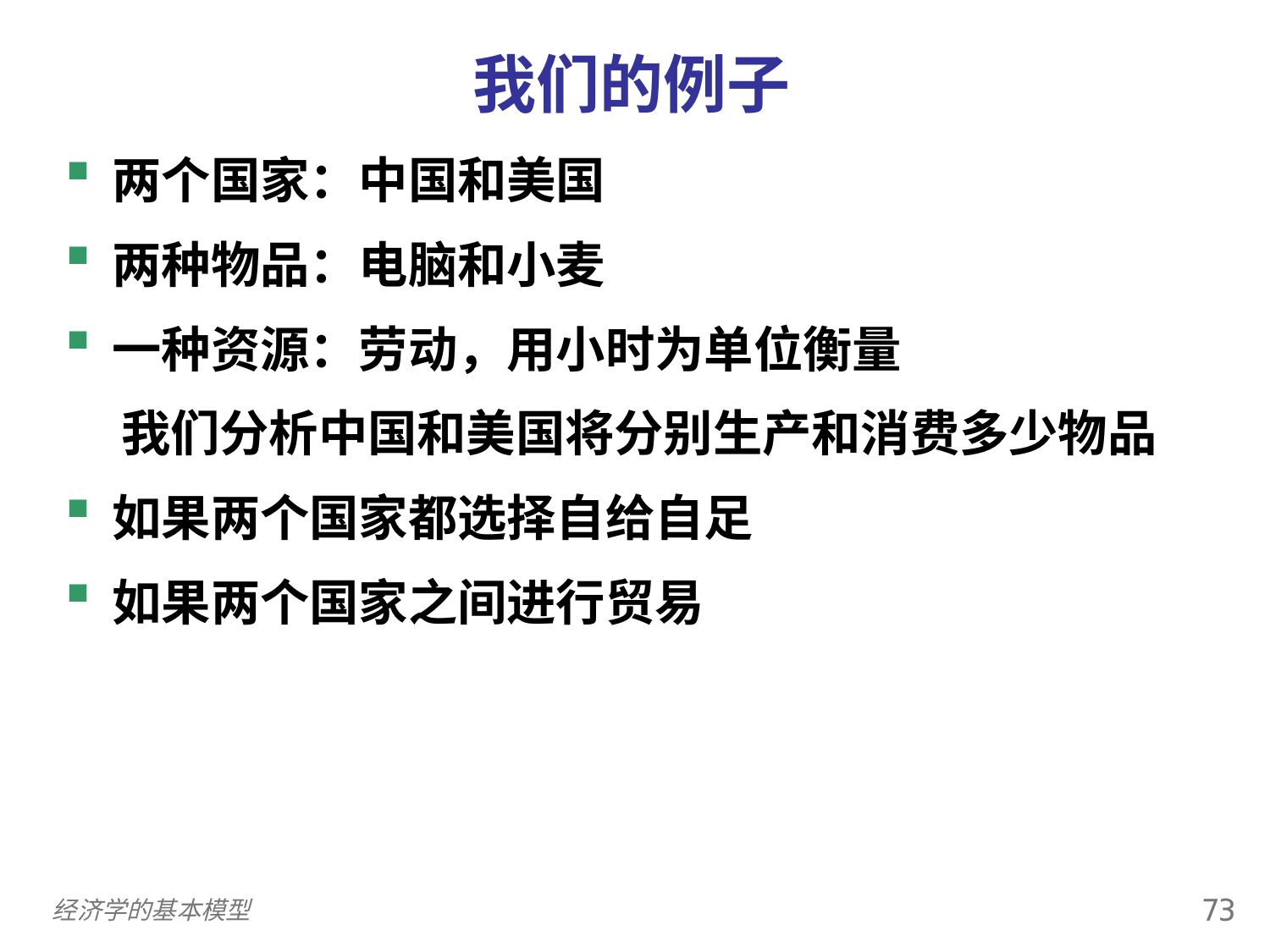

我们的例子
两个国家：中国和美国
两种物品：电脑和小麦
一种资源：劳动，用小时为单位衡量
    我们分析中国和美国将分别生产和消费多少物品
如果两个国家都选择自给自足
如果两个国家之间进行贸易
0
73
经济学的基本模型